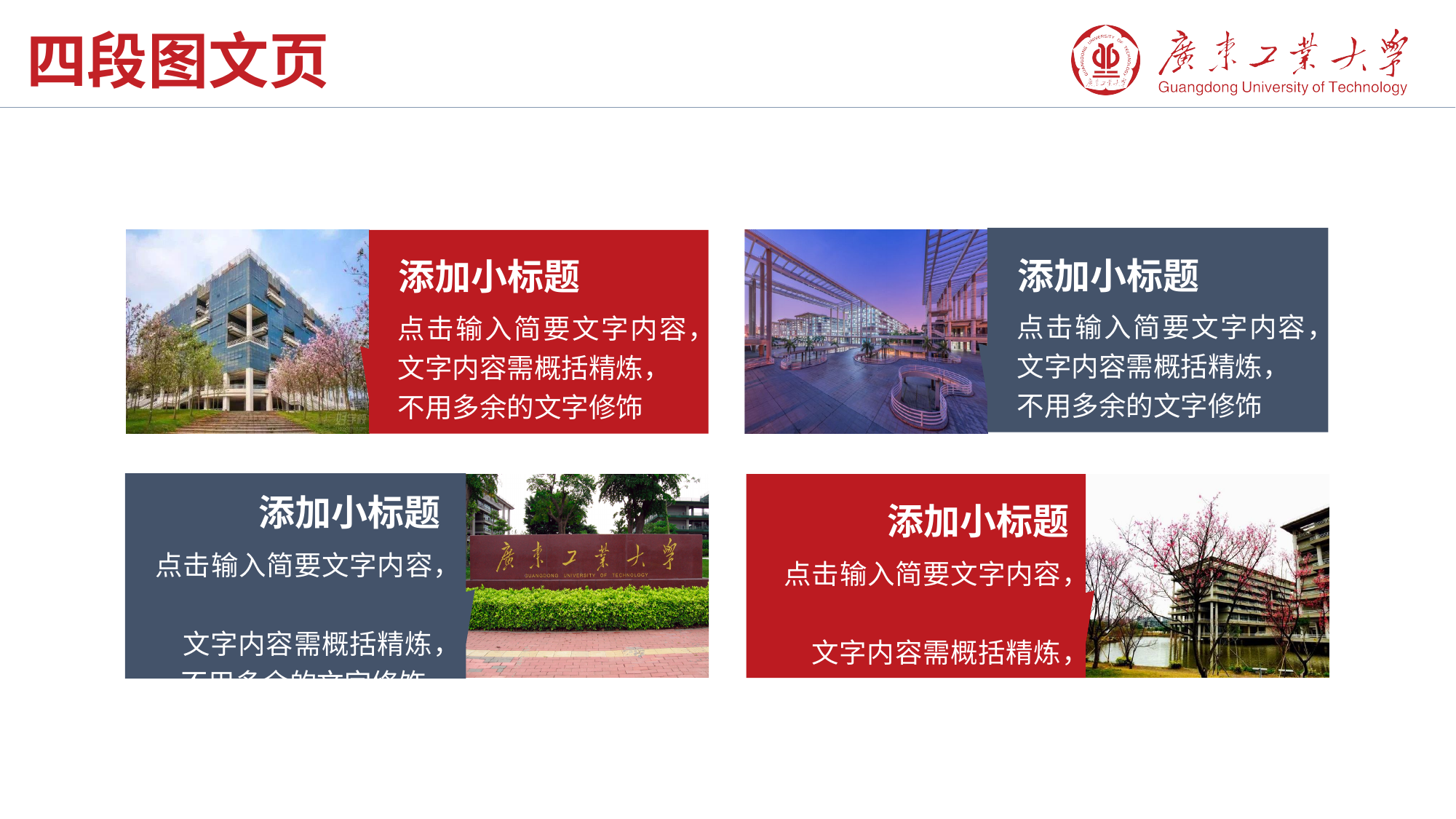

四段图文页

添加小标题
点击输入简要文字内容，文字内容需概括精炼，
不用多余的文字修饰
添加小标题
点击输入简要文字内容，文字内容需概括精炼，
不用多余的文字修饰

添加小标题
点击输入简要文字内容，
   文字内容需概括精炼，
   不用多余的文字修饰
添加小标题
点击输入简要文字内容，
   文字内容需概括精炼，
   不用多余的文字修饰